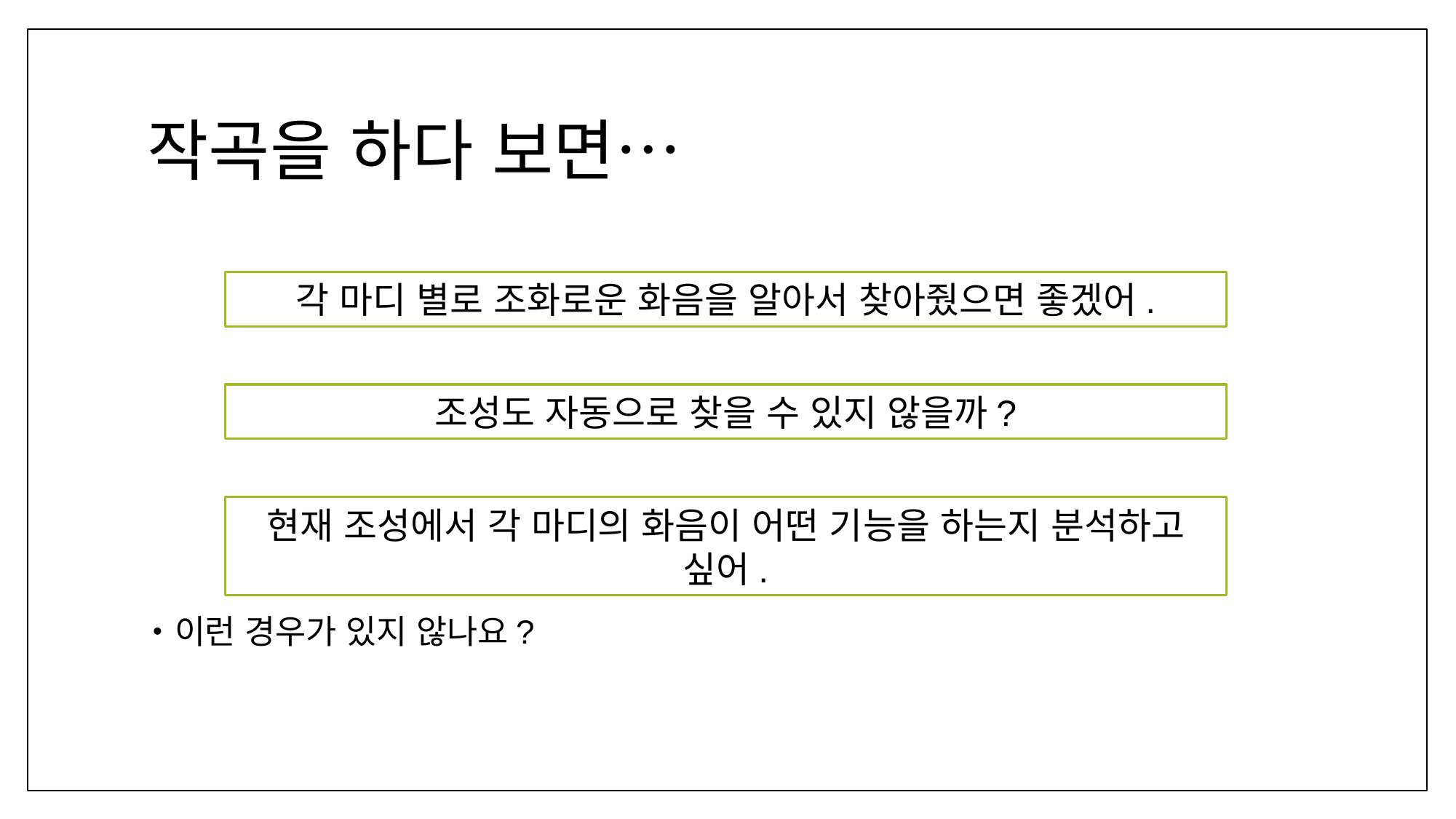

# 작곡을 하다 보면…
각 마디 별로 조화로운 화음을 알아서 찾아줬으면 좋겠어.
조성도 자동으로 찾을 수 있지 않을까?
현재 조성에서 각 마디의 화음이 어떤 기능을 하는지 분석하고 싶어.
이런 경우가 있지 않나요?